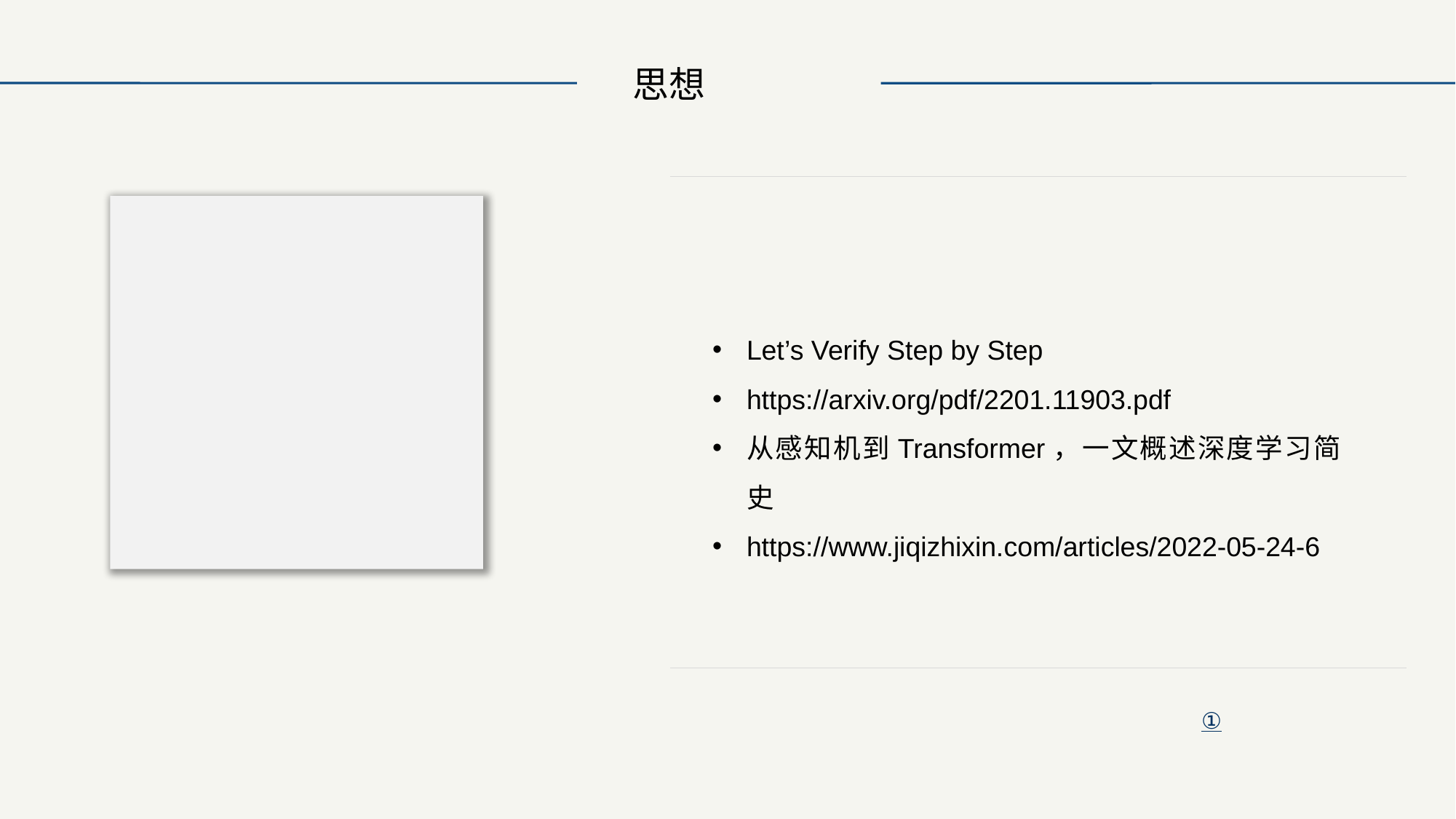

思想

Let’s Verify Step by Step
https://arxiv.org/pdf/2201.11903.pdf
从感知机到Transformer，一文概述深度学习简史
https://www.jiqizhixin.com/articles/2022-05-24-6
①